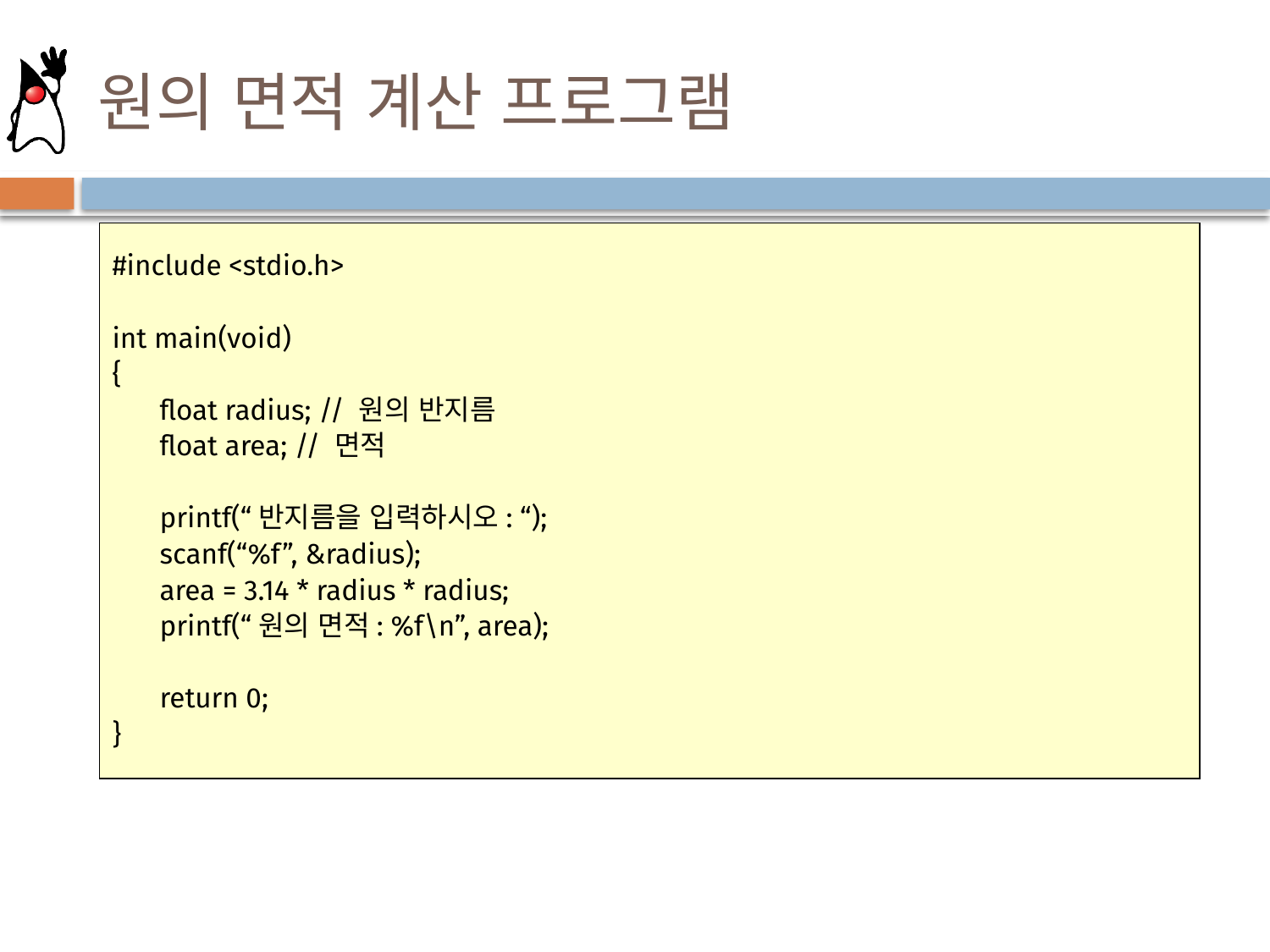

# 원의 면적 계산 프로그램
#include <stdio.h>

int main(void)
{
	float radius; // 원의 반지름
	float area; // 면적

	printf(“반지름을 입력하시오: “);
	scanf(“%f”, &radius);
	area = 3.14 * radius * radius;
	printf(“원의 면적: %f\n”, area);

	return 0;
}